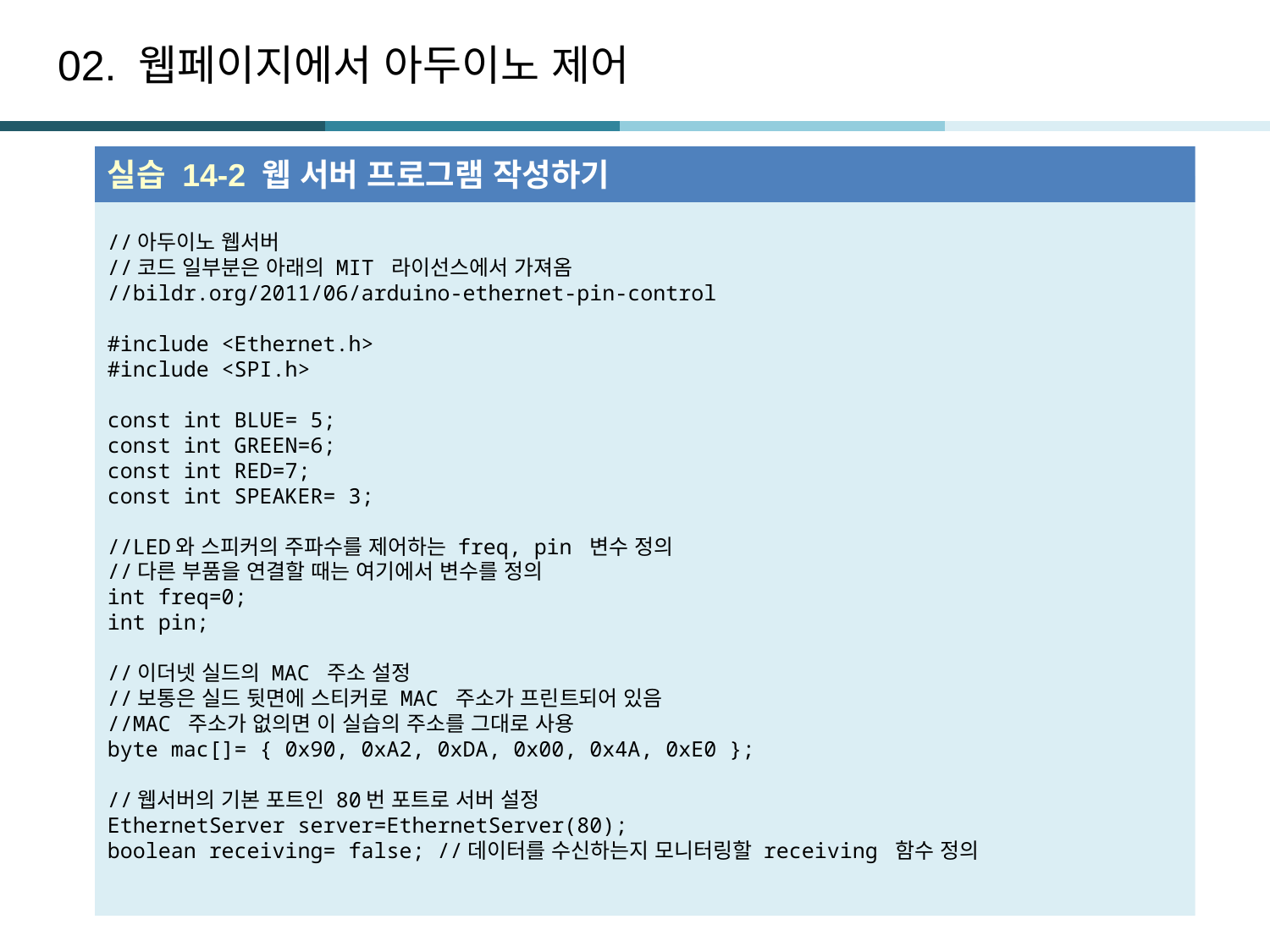

# 02. 웹페이지에서 아두이노 제어
실습 14-2 웹 서버 프로그램 작성하기
//아두이노 웹서버
//코드 일부분은 아래의 MIT 라이선스에서 가져옴
//bildr.org/2011/06/arduino-ethernet-pin-control

#include <Ethernet.h>
#include <SPI.h>

const int BLUE= 5;
const int GREEN=6;
const int RED=7;
const int SPEAKER= 3;

//LED와 스피커의 주파수를 제어하는 freq, pin 변수 정의
//다른 부품을 연결할 때는 여기에서 변수를 정의
int freq=0;
int pin;

//이더넷 실드의 MAC 주소 설정
//보통은 실드 뒷면에 스티커로 MAC 주소가 프린트되어 있음
//MAC 주소가 없의면 이 실습의 주소를 그대로 사용
byte mac[]= { 0x90, 0xA2, 0xDA, 0x00, 0x4A, 0xE0 };

//웹서버의 기본 포트인 80번 포트로 서버 설정
EthernetServer server=EthernetServer(80);
boolean receiving= false; //데이터를 수신하는지 모니터링할 receiving 함수 정의